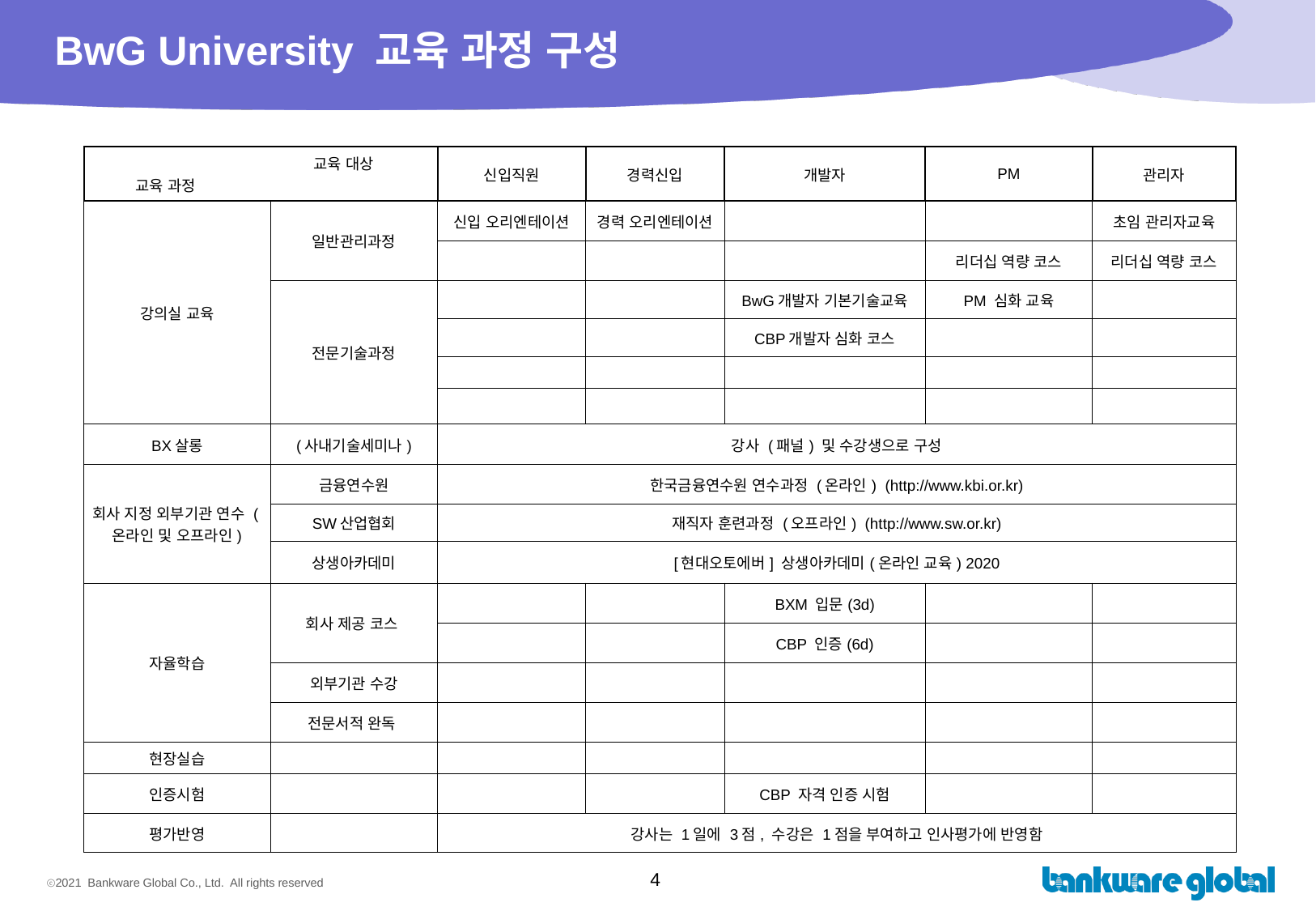

# BwG University 교육 과정 구성

| 교육 대상 교육 과정 |  | 신입직원 | 경력신입 | 개발자 | PM | 관리자 |
| --- | --- | --- | --- | --- | --- | --- |
| 강의실 교육 | 일반관리과정 | 신입 오리엔테이션 | 경력 오리엔테이션 |  |  | 초임 관리자교육 |
|  |  |  |  |  | 리더십 역량 코스 | 리더십 역량 코스 |
|  | 전문기술과정 |  |  | BwG개발자 기본기술교육 | PM 심화 교육 |  |
|  |  |  |  | CBP개발자 심화 코스 |  |  |
|  |  |  |  |  |  |  |
|  |  |  |  |  |  |  |
| BX살롱 | (사내기술세미나) | 강사 (패널) 및 수강생으로 구성 |  |  |  |  |
| 회사 지정 외부기관 연수 (온라인 및 오프라인) | 금융연수원 | 한국금융연수원 연수과정 (온라인) (http://www.kbi.or.kr) |  |  |  |  |
|  | SW산업협회 | 재직자 훈련과정 (오프라인) (http://www.sw.or.kr) |  |  |  |  |
|  | 상생아카데미 | [현대오토에버] 상생아카데미(온라인 교육) 2020 |  |  |  |  |
| 자율학습 | 회사 제공 코스 |  |  | BXM 입문(3d) |  |  |
|  |  |  |  | CBP 인증(6d) |  |  |
|  | 외부기관 수강 |  |  |  |  |  |
|  | 전문서적 완독 |  |  |  |  |  |
| 현장실습 |  |  |  |  |  |  |
| 인증시험 |  |  |  | CBP 자격 인증 시험 |  |  |
| 평가반영 |  | 강사는 1일에 3점, 수강은 1점을 부여하고 인사평가에 반영함 |  |  |  |  |